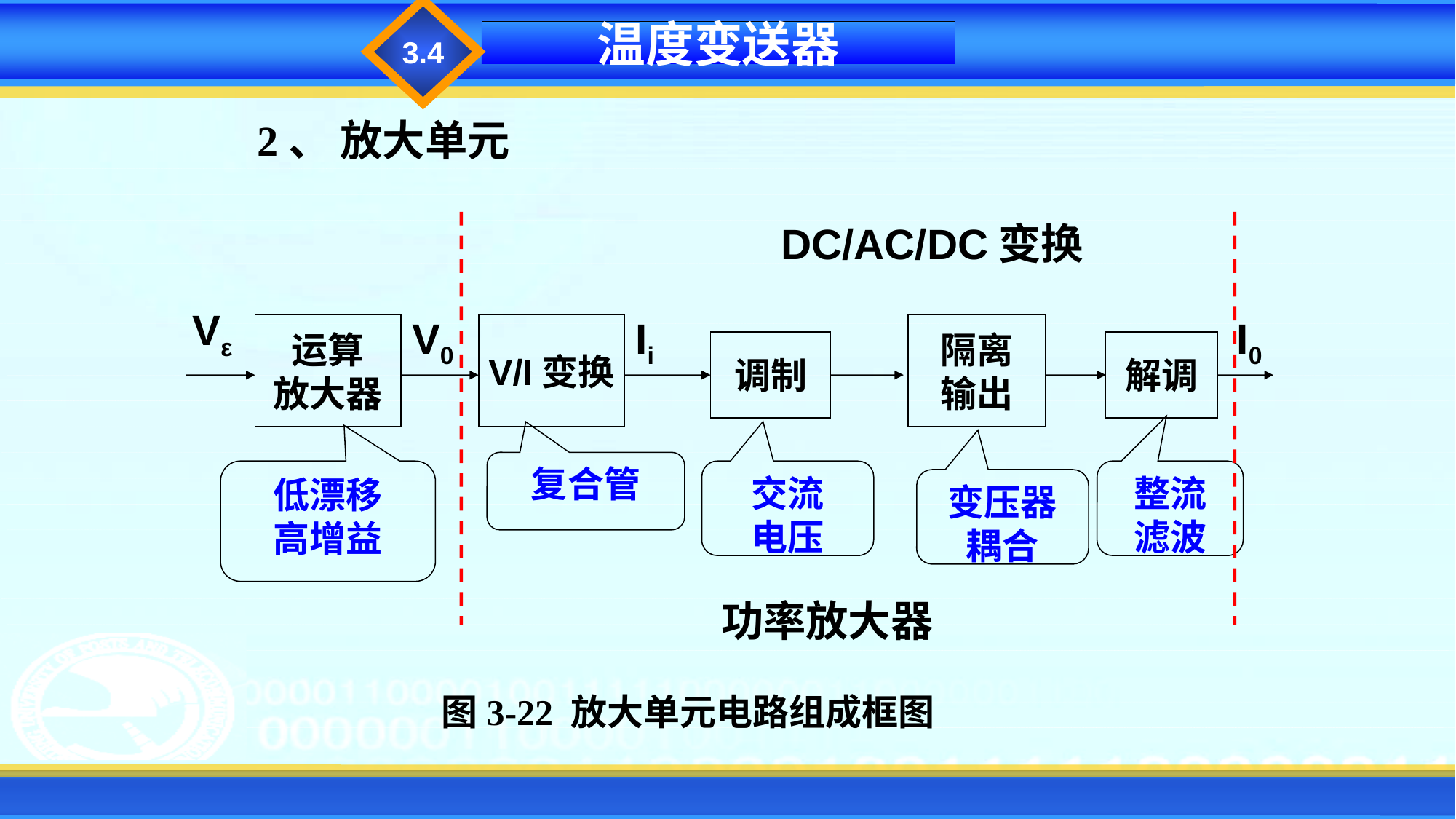

3.4
温度变送器
2、 放大单元

DC/AC/DC变换

Vε
V0
Ii
I0
运算
放大器
V/I变换
隔离
输出
调制
解调

复合管
低漂移
高增益
交流
电压
整流
滤波
变压器
耦合
功率放大器
图3-22 放大单元电路组成框图